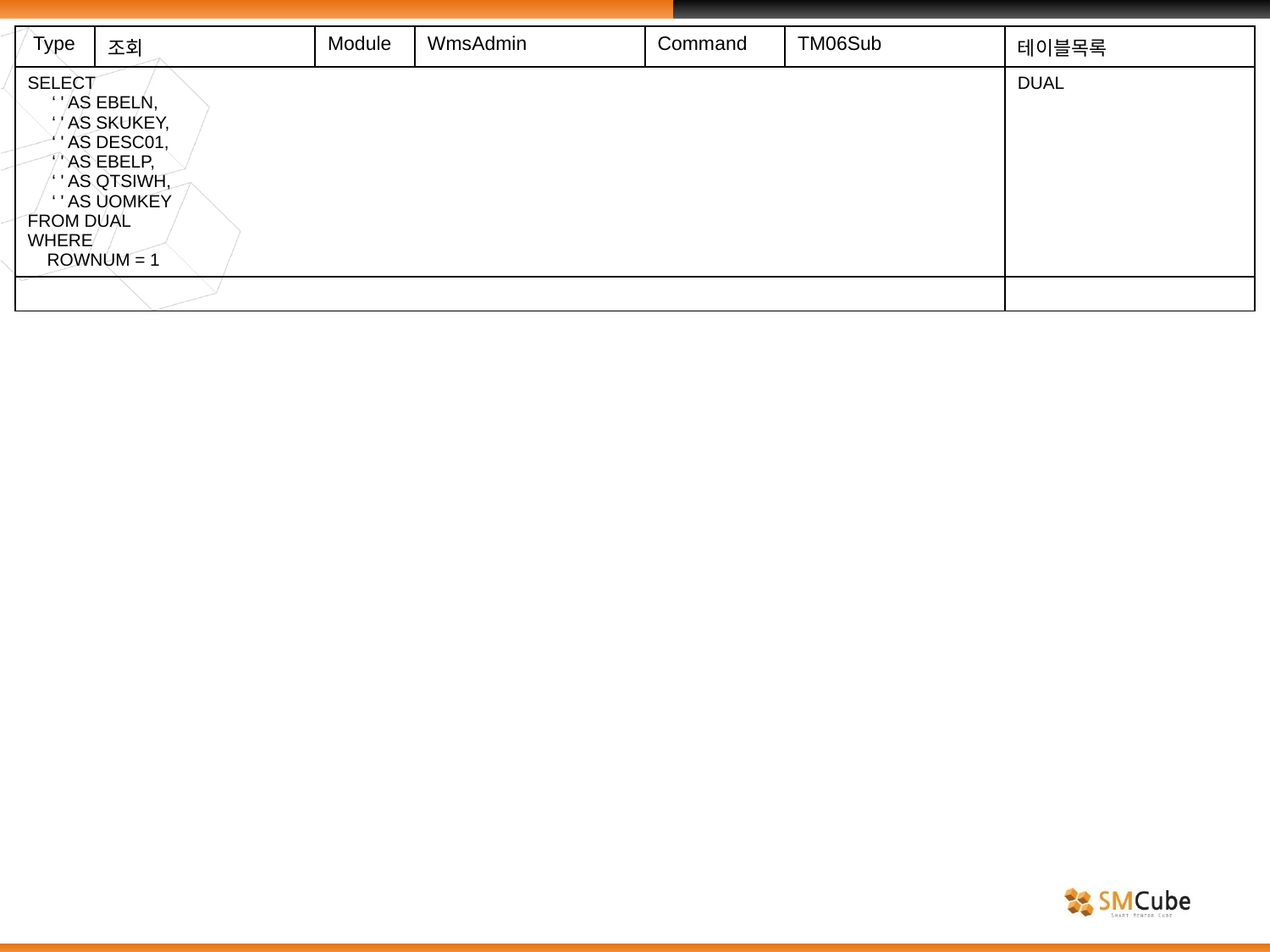

| Type | 조회 | Module | WmsAdmin | Command | TM06Sub | 테이블목록 |
| --- | --- | --- | --- | --- | --- | --- |
| SELECT ‘ ' AS EBELN, ‘ ' AS SKUKEY, ‘ ' AS DESC01, ‘ ' AS EBELP, ‘ ' AS QTSIWH, ‘ ' AS UOMKEY FROM DUAL WHERE ROWNUM = 1 |  |  |  |  |  | DUAL |
|  |  |  |  |  |  |  |